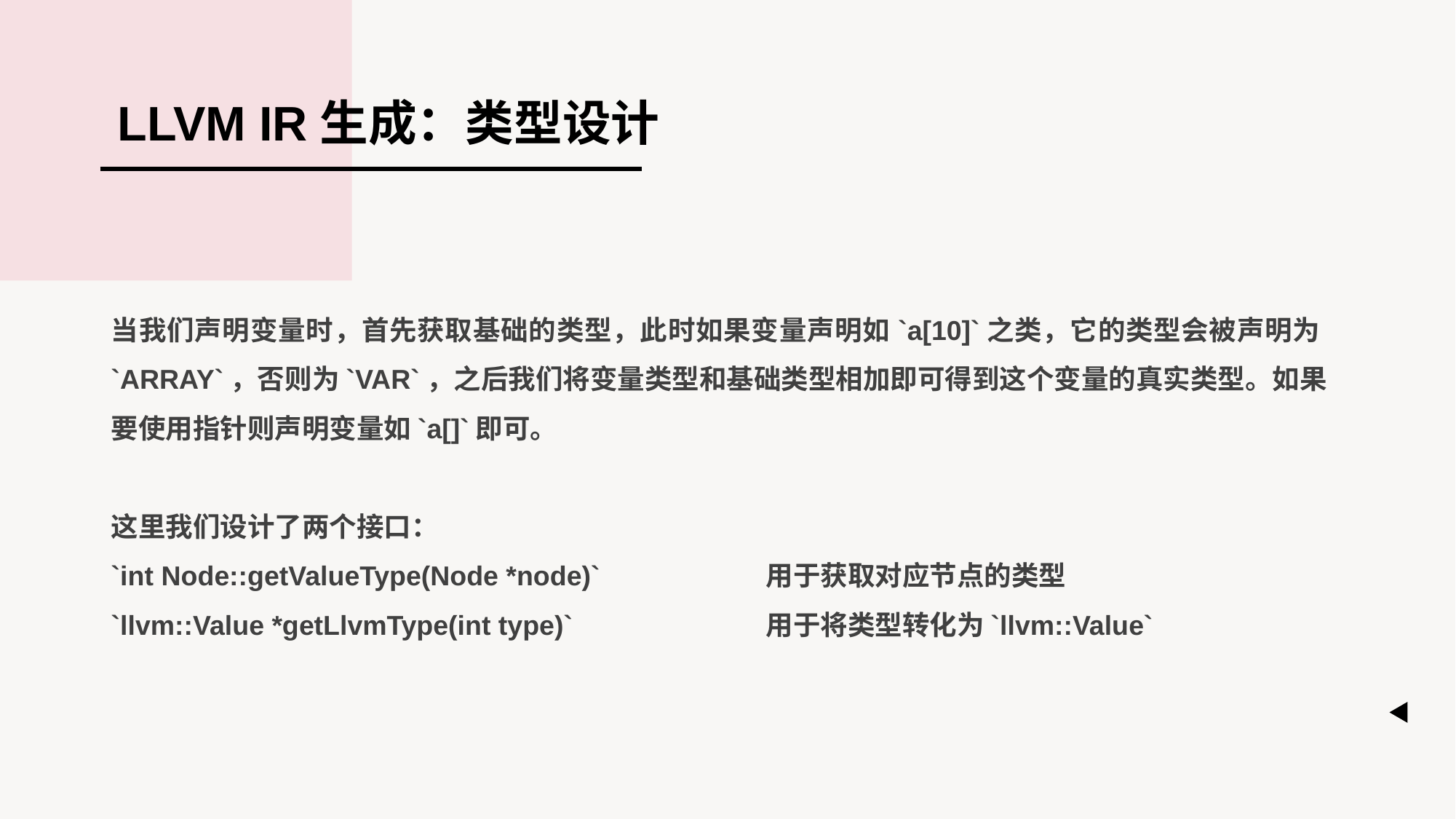

LLVM IR生成：类型设计
当我们声明变量时，首先获取基础的类型，此时如果变量声明如`a[10]`之类，它的类型会被声明为`ARRAY`，否则为`VAR`，之后我们将变量类型和基础类型相加即可得到这个变量的真实类型。如果要使用指针则声明变量如`a[]`即可。
这里我们设计了两个接口：
`int Node::getValueType(Node *node)`		用于获取对应节点的类型
`llvm::Value *getLlvmType(int type)` 		用于将类型转化为`llvm::Value`